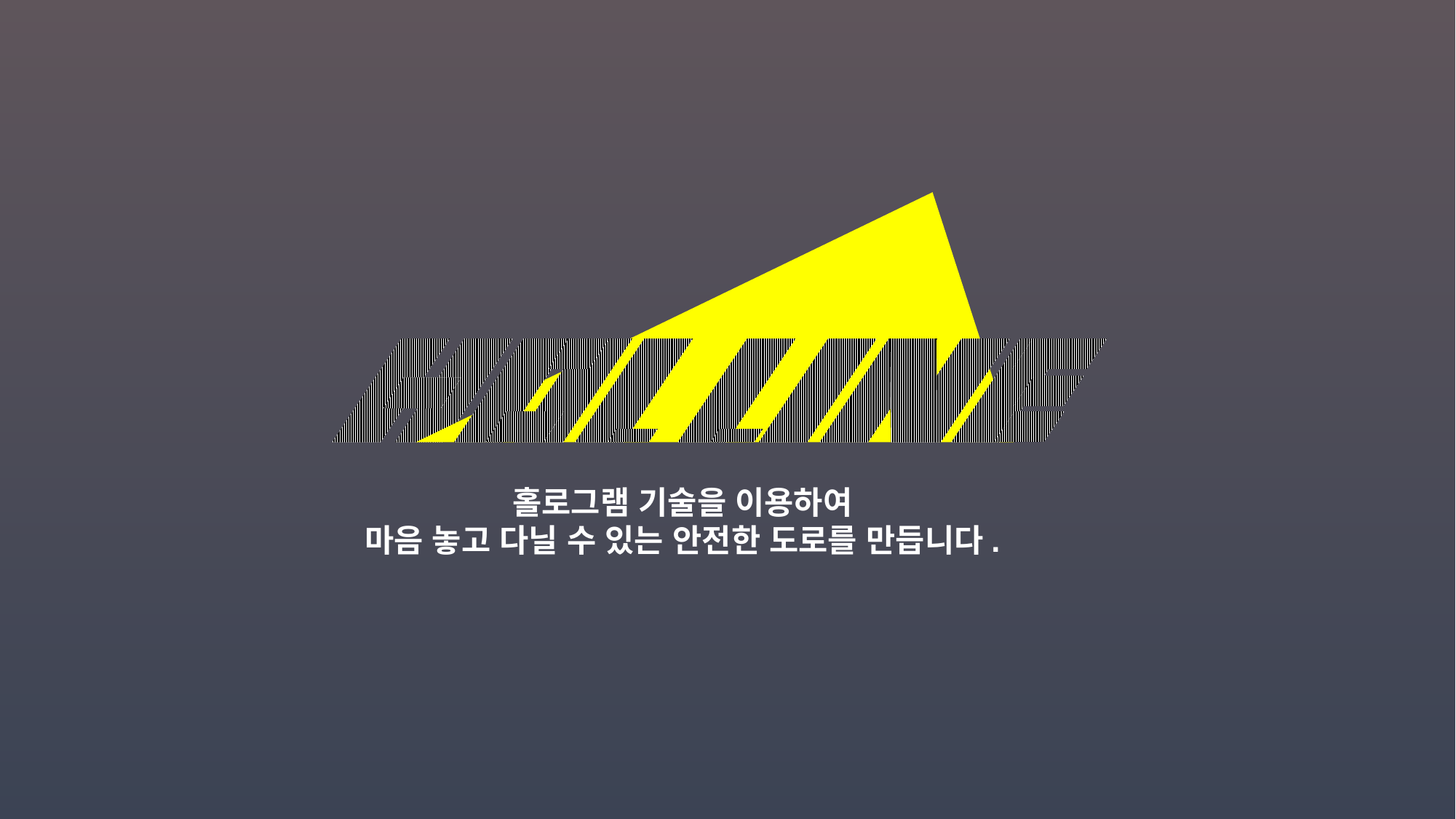

홀로그램 기술을 이용하여
마음 놓고 다닐 수 있는 안전한 도로를 만듭니다.